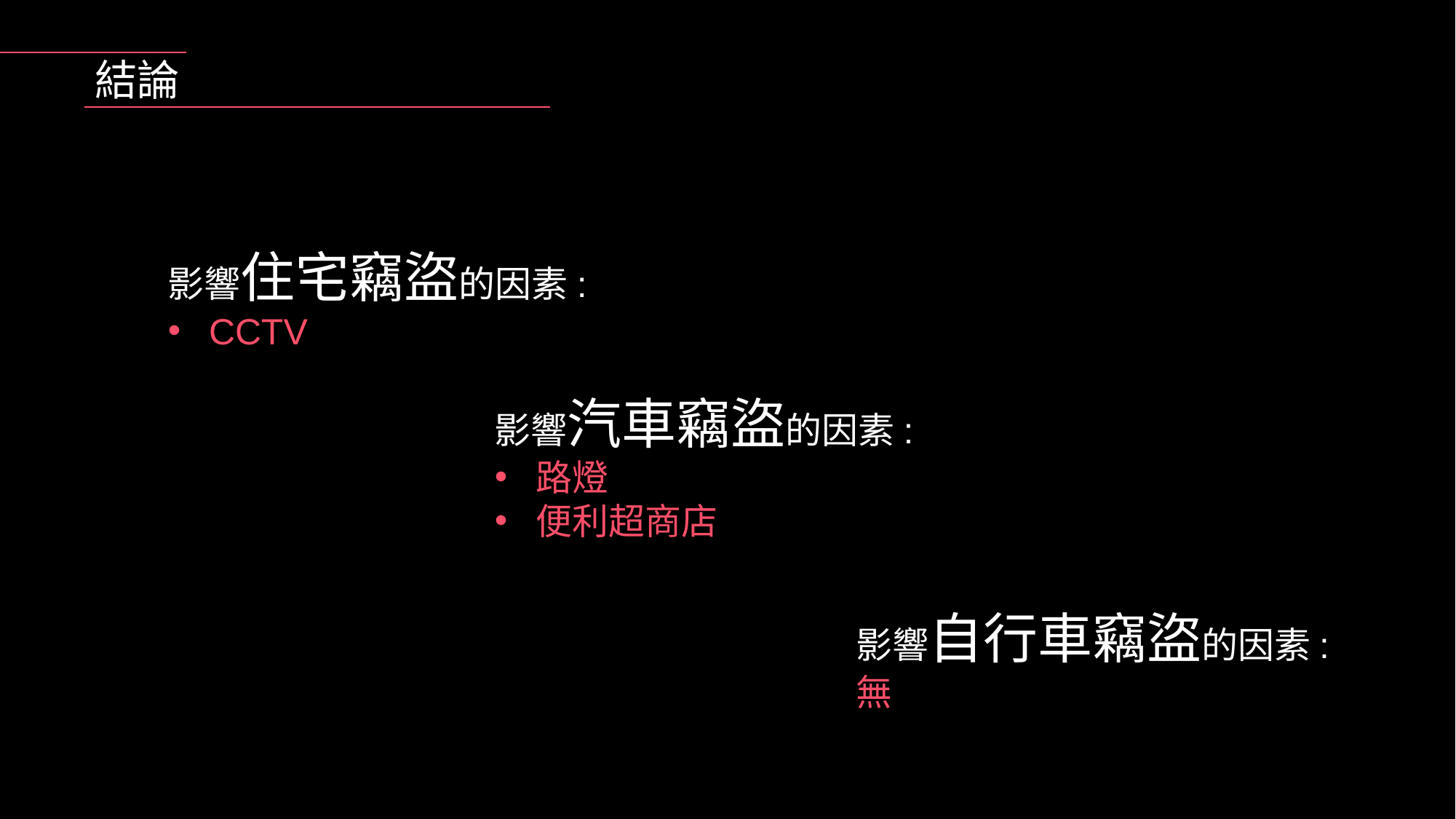

結論
影響住宅竊盜的因素:
CCTV
影響汽車竊盜的因素:
路燈
便利超商店
影響自行車竊盜的因素:
無